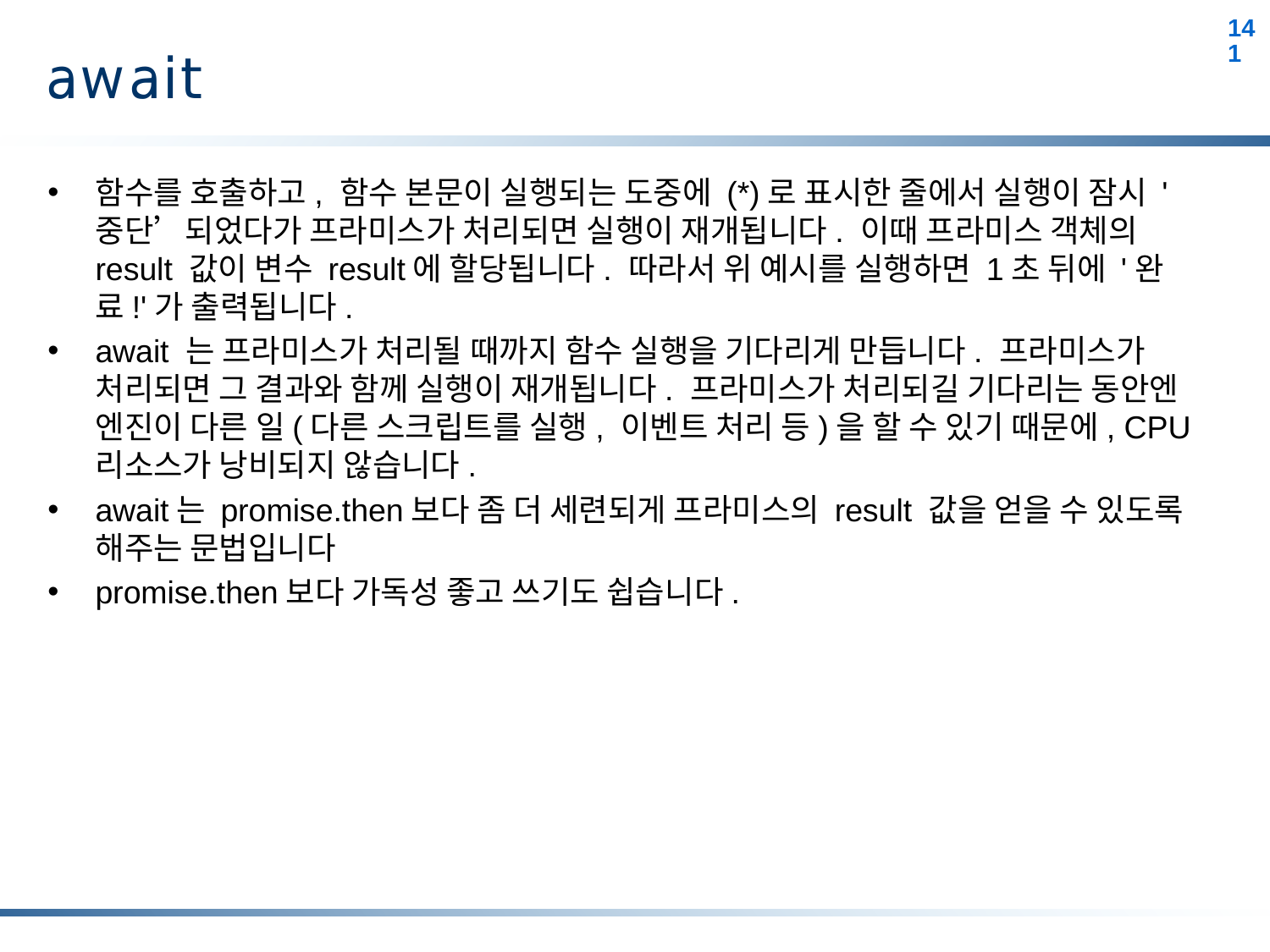

# await
함수를 호출하고, 함수 본문이 실행되는 도중에 (*)로 표시한 줄에서 실행이 잠시 '중단’되었다가 프라미스가 처리되면 실행이 재개됩니다. 이때 프라미스 객체의 result 값이 변수 result에 할당됩니다. 따라서 위 예시를 실행하면 1초 뒤에 '완료!'가 출력됩니다.
await 는 프라미스가 처리될 때까지 함수 실행을 기다리게 만듭니다. 프라미스가 처리되면 그 결과와 함께 실행이 재개됩니다. 프라미스가 처리되길 기다리는 동안엔 엔진이 다른 일(다른 스크립트를 실행, 이벤트 처리 등)을 할 수 있기 때문에, CPU 리소스가 낭비되지 않습니다.
await는 promise.then보다 좀 더 세련되게 프라미스의 result 값을 얻을 수 있도록 해주는 문법입니다
promise.then보다 가독성 좋고 쓰기도 쉽습니다.
141